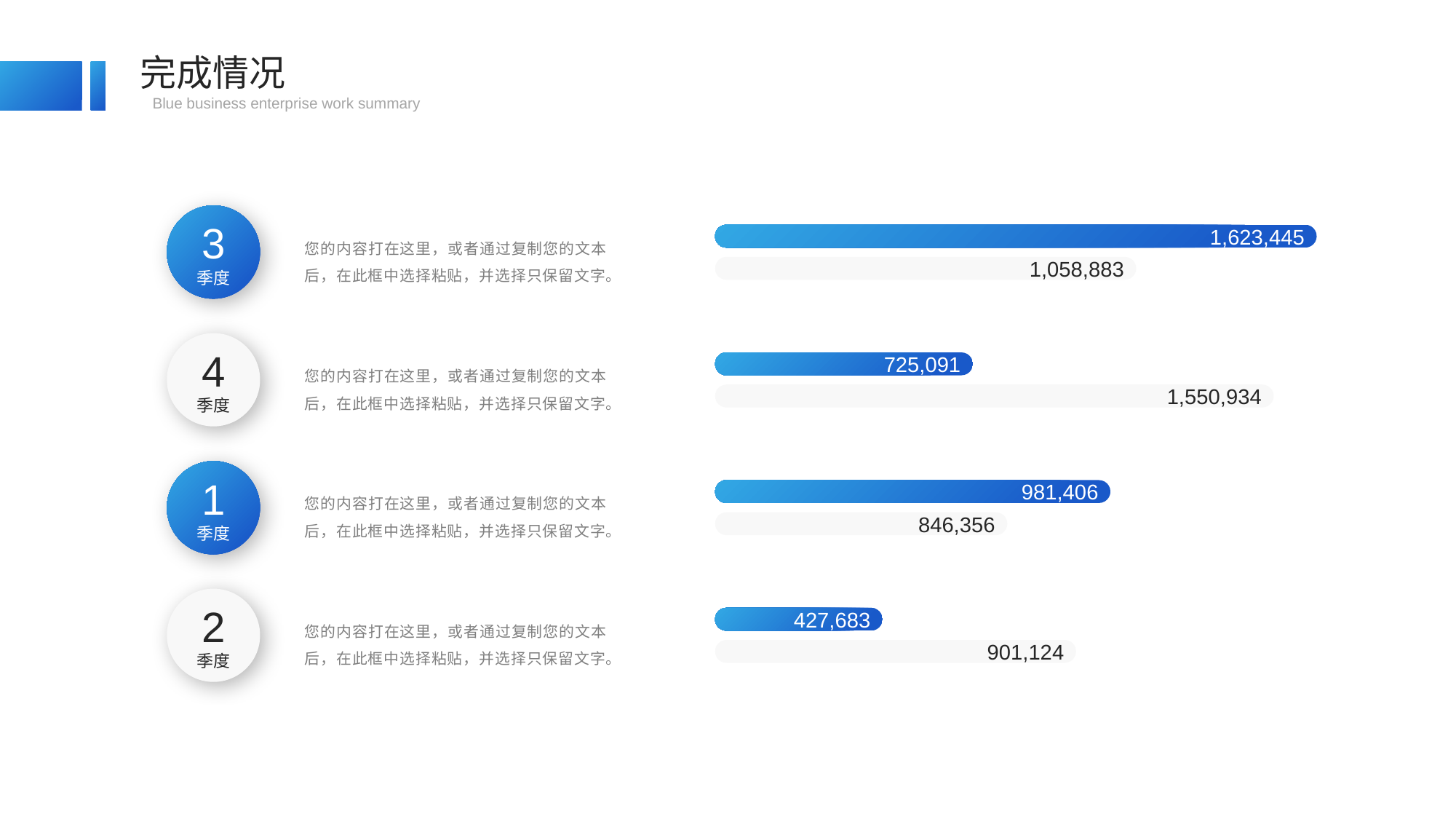

完成情况
Blue business enterprise work summary
3
季度
1,623,445
1,058,883
您的内容打在这里，或者通过复制您的文本后，在此框中选择粘贴，并选择只保留文字。
4
季度
725,091
1,550,934
您的内容打在这里，或者通过复制您的文本后，在此框中选择粘贴，并选择只保留文字。
1
季度
981,406
846,356
您的内容打在这里，或者通过复制您的文本后，在此框中选择粘贴，并选择只保留文字。
2
季度
427,683
901,124
您的内容打在这里，或者通过复制您的文本后，在此框中选择粘贴，并选择只保留文字。